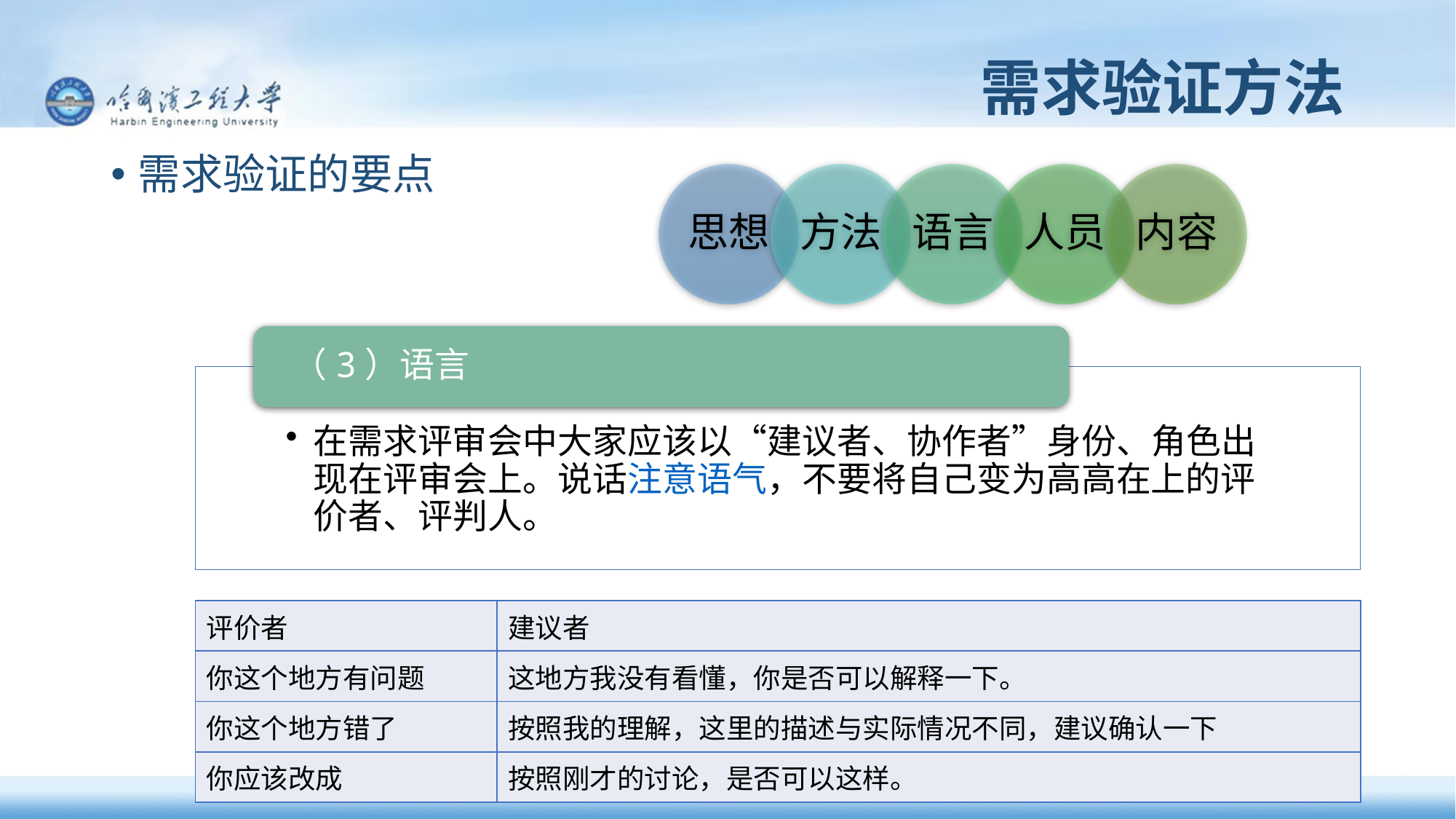

# 需求验证方法
思想
方法
语言
人员
内容
需求验证的要点
在需求评审会中大家应该以“建议者、协作者”身份、角色出现在评审会上。说话注意语气，不要将自己变为高高在上的评价者、评判人。
（3）语言
| 评价者 | 建议者 |
| --- | --- |
| 你这个地方有问题 | 这地方我没有看懂，你是否可以解释一下。 |
| 你这个地方错了 | 按照我的理解，这里的描述与实际情况不同，建议确认一下 |
| 你应该改成 | 按照刚才的讨论，是否可以这样。 |
40